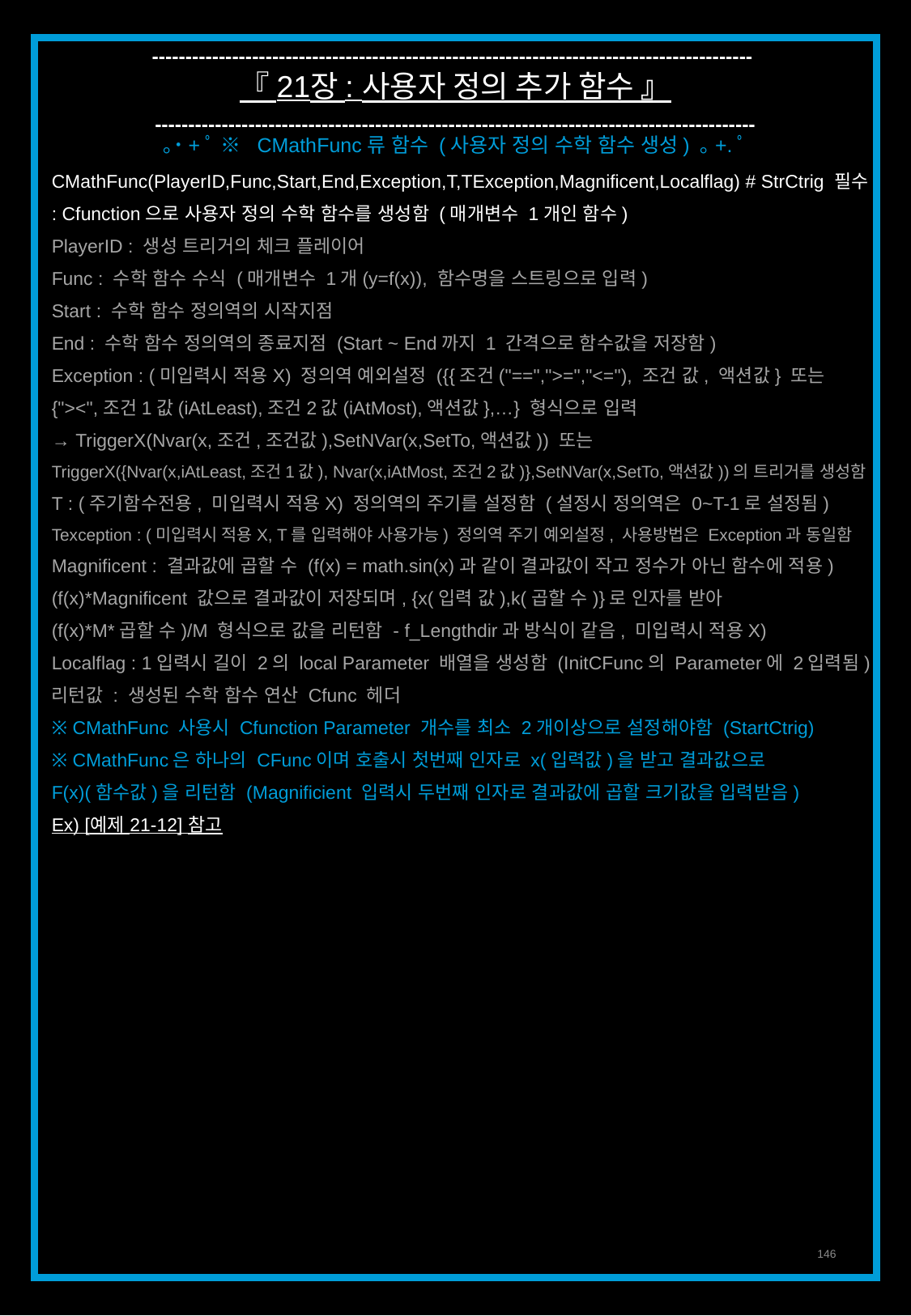

------------------------------------------------------------------------------------------
『 21장 : 사용자 정의 추가 함수 』
------------------------------------------------------------------------------------------

｡˙+ﾟ ※  CMathFunc류 함수 (사용자 정의 수학 함수 생성) ｡+.ﾟ
CMathFunc(PlayerID,Func,Start,End,Exception,T,TException,Magnificent,Localflag) # StrCtrig 필수
: Cfunction으로 사용자 정의 수학 함수를 생성함 (매개변수 1개인 함수)
PlayerID : 생성 트리거의 체크 플레이어
Func : 수학 함수 수식 (매개변수 1개(y=f(x)), 함수명을 스트링으로 입력)
Start : 수학 함수 정의역의 시작지점
End : 수학 함수 정의역의 종료지점 (Start ~ End까지 1 간격으로 함수값을 저장함)
Exception : (미입력시 적용X) 정의역 예외설정 ({{조건("==",">=","<="), 조건 값, 액션값} 또는
{"><",조건1값(iAtLeast),조건2값(iAtMost),액션값},…} 형식으로 입력
→ TriggerX(Nvar(x,조건,조건값),SetNVar(x,SetTo,액션값)) 또는
TriggerX({Nvar(x,iAtLeast,조건1값), Nvar(x,iAtMost,조건2값)},SetNVar(x,SetTo,액션값))의 트리거를 생성함
T : (주기함수전용, 미입력시 적용X) 정의역의 주기를 설정함 (설정시 정의역은 0~T-1로 설정됨)
Texception : (미입력시 적용X, T를 입력해야 사용가능) 정의역 주기 예외설정, 사용방법은 Exception과 동일함
Magnificent : 결과값에 곱할 수 (f(x) = math.sin(x)과 같이 결과값이 작고 정수가 아닌 함수에 적용)
(f(x)*Magnificent 값으로 결과값이 저장되며, {x(입력 값),k(곱할 수)}로 인자를 받아
(f(x)*M*곱할 수)/M 형식으로 값을 리턴함 - f_Lengthdir과 방식이 같음, 미입력시 적용X)
Localflag : 1입력시 길이 2의 local Parameter 배열을 생성함 (InitCFunc의 Parameter에 2입력됨)
리턴값 : 생성된 수학 함수 연산 Cfunc 헤더
※ CMathFunc 사용시 Cfunction Parameter 개수를 최소 2개이상으로 설정해야함 (StartCtrig)
※ CMathFunc은 하나의 CFunc이며 호출시 첫번째 인자로 x(입력값)을 받고 결과값으로
F(x)(함수값)을 리턴함 (Magnificient 입력시 두번째 인자로 결과값에 곱할 크기값을 입력받음)
Ex) [예제 21-12] 참고
146